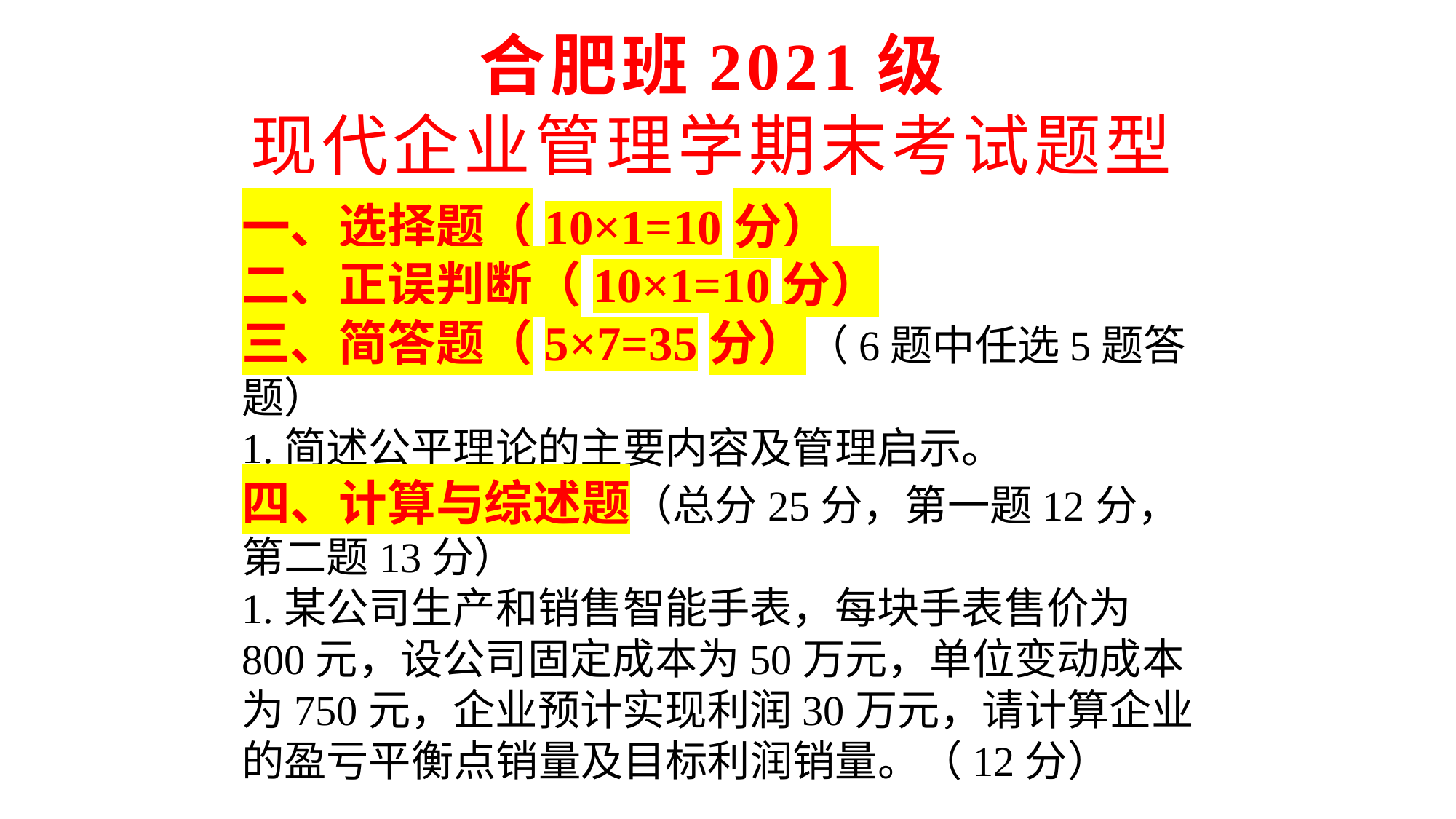

合肥班2021级
现代企业管理学期末考试题型
一、选择题（10×1=10分）
二、正误判断（10×1=10分）
三、简答题（5×7=35分）（6题中任选5题答题）
1.简述公平理论的主要内容及管理启示。
四、计算与综述题（总分25分，第一题12分，第二题13分）
1.某公司生产和销售智能手表，每块手表售价为800元，设公司固定成本为50万元，单位变动成本为750元，企业预计实现利润30万元，请计算企业的盈亏平衡点销量及目标利润销量。（12分）